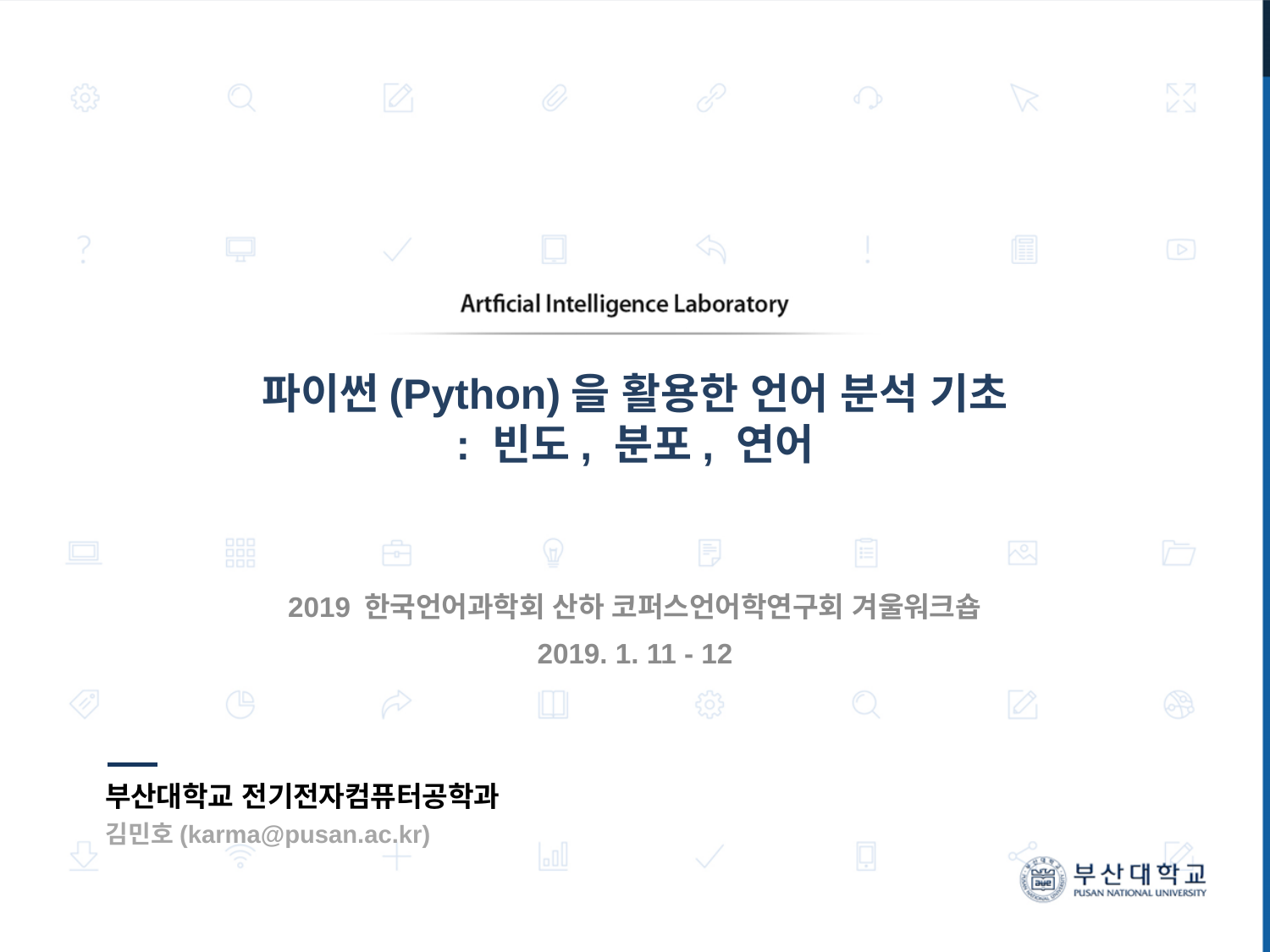

# 파이썬(Python)을 활용한 언어 분석 기초 : 빈도, 분포, 연어
2019 한국언어과학회 산하 코퍼스언어학연구회 겨울워크숍
2019. 1. 11 - 12
부산대학교 전기전자컴퓨터공학과
김민호(karma@pusan.ac.kr)